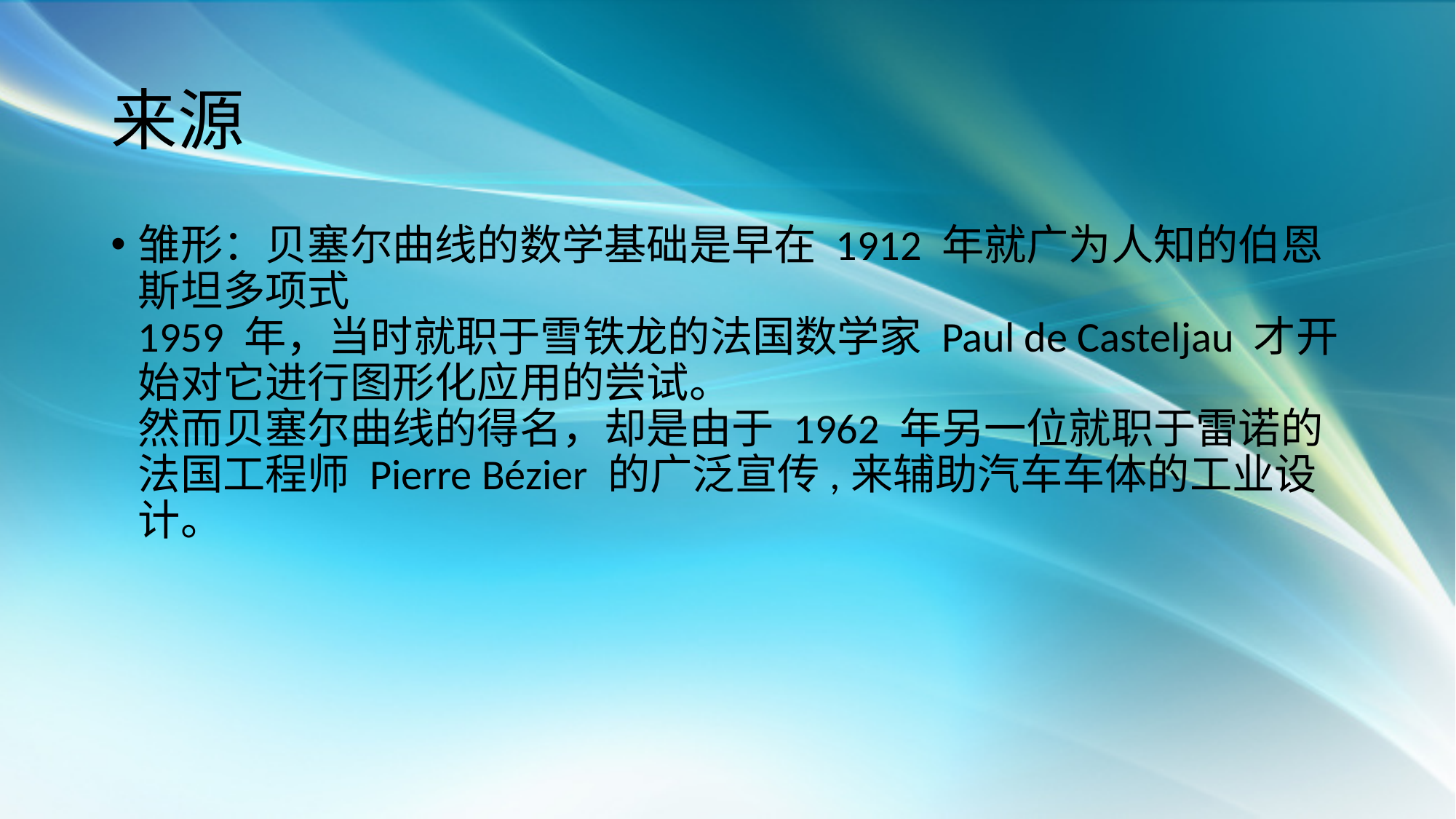

# 来源
雏形：贝塞尔曲线的数学基础是早在 1912 年就广为人知的伯恩斯坦多项式
1959 年，当时就职于雪铁龙的法国数学家 Paul de Casteljau 才开始对它进行图形化应用的尝试。
然而贝塞尔曲线的得名，却是由于 1962 年另一位就职于雷诺的法国工程师 Pierre Bézier 的广泛宣传,来辅助汽车车体的工业设计。